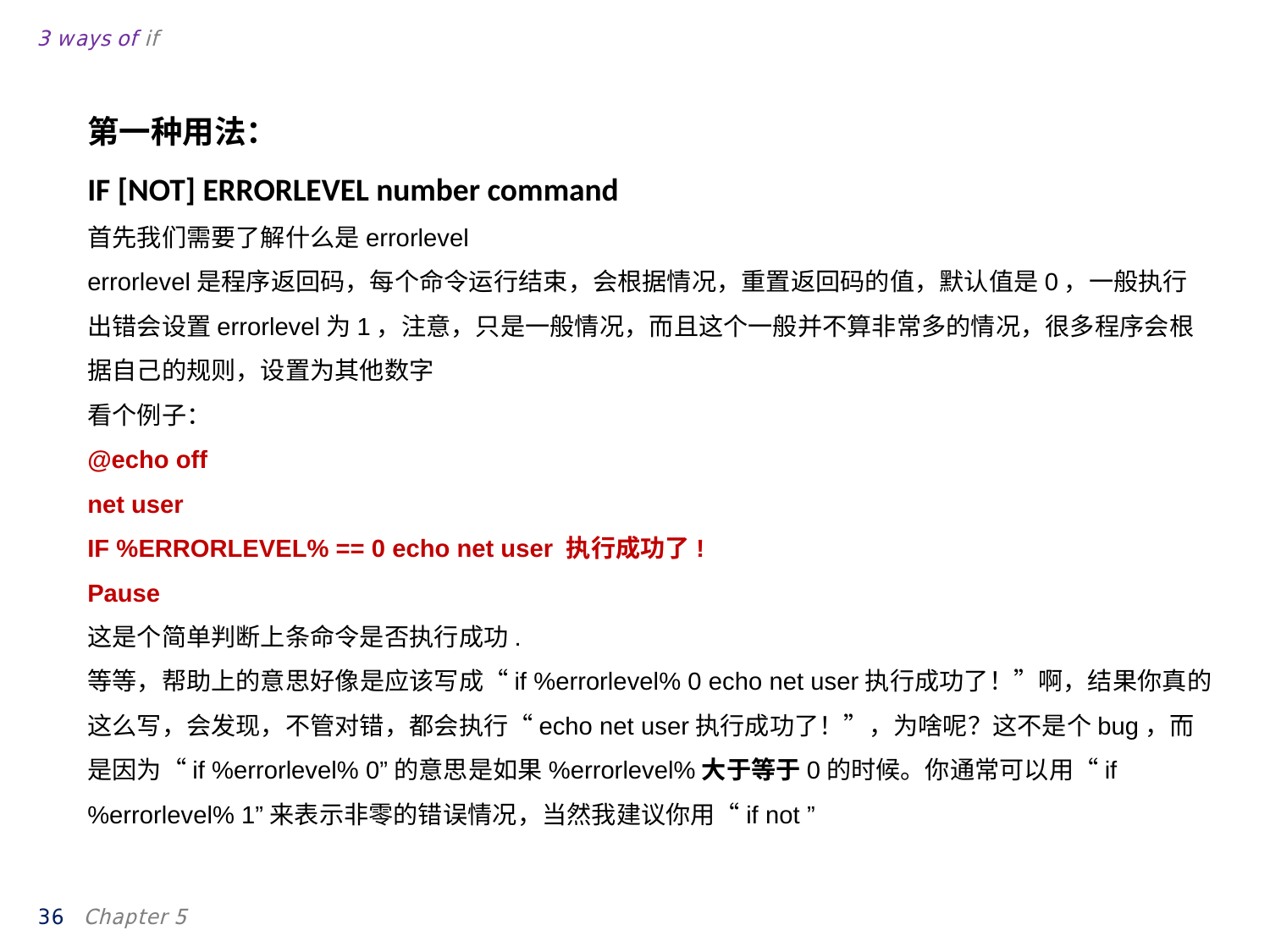

3 ways of if
第一种用法：
IF [NOT] ERRORLEVEL number command
首先我们需要了解什么是errorlevel
errorlevel是程序返回码，每个命令运行结束，会根据情况，重置返回码的值，默认值是0，一般执行出错会设置errorlevel为1，注意，只是一般情况，而且这个一般并不算非常多的情况，很多程序会根据自己的规则，设置为其他数字
看个例子：
@echo off
net user
IF %ERRORLEVEL% == 0 echo net user 执行成功了!
Pause
这是个简单判断上条命令是否执行成功.
等等，帮助上的意思好像是应该写成“if %errorlevel% 0 echo net user执行成功了！”啊，结果你真的这么写，会发现，不管对错，都会执行“echo net user执行成功了！”，为啥呢？这不是个bug，而是因为“if %errorlevel% 0”的意思是如果%errorlevel%大于等于0的时候。你通常可以用“if %errorlevel% 1”来表示非零的错误情况，当然我建议你用“if not ”
36   Chapter 5